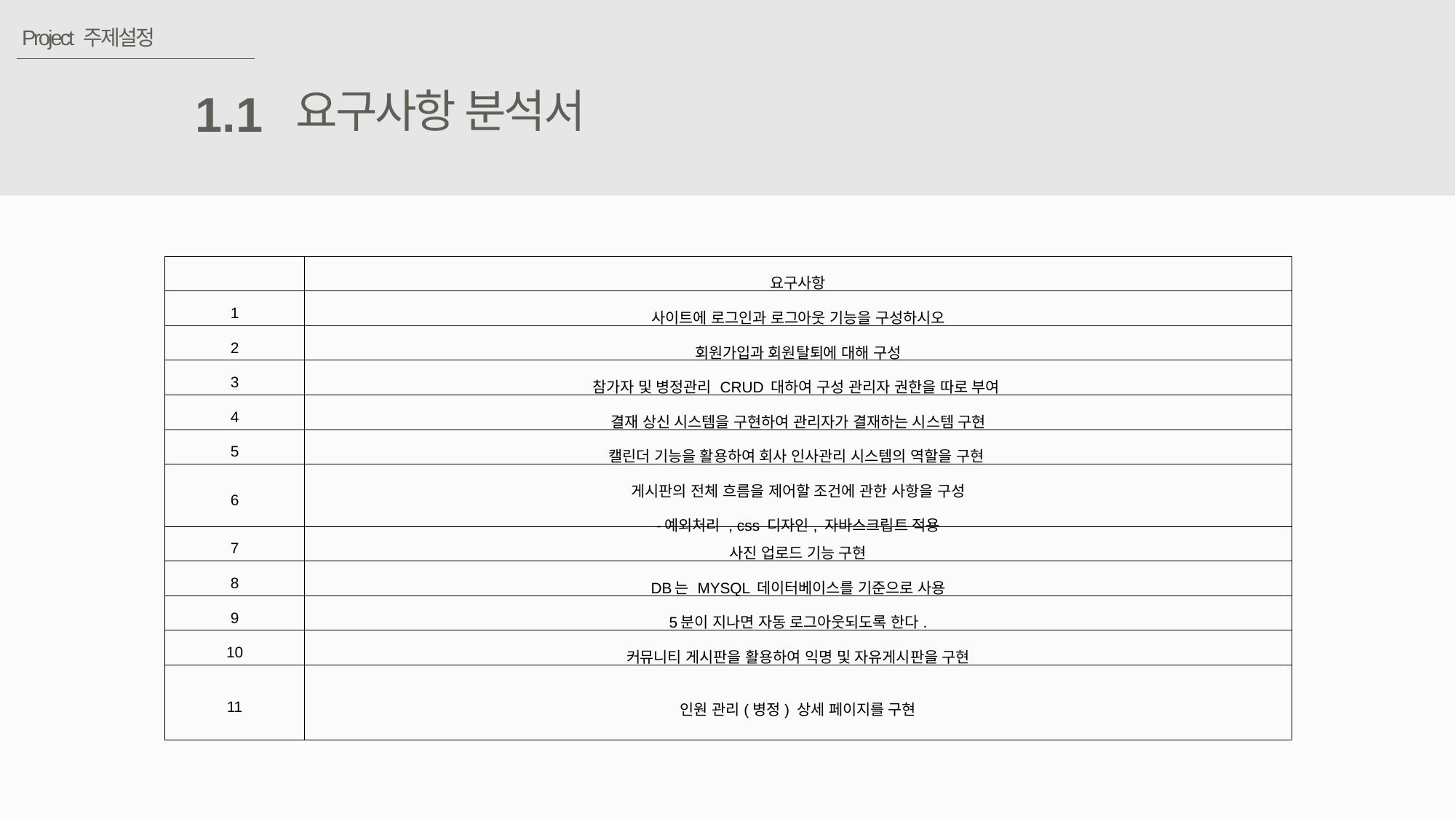

Project 주제설정
요구사항 분석서
1.1
|  | 요구사항 |
| --- | --- |
| 1 | 사이트에 로그인과 로그아웃 기능을 구성하시오 |
| 2 | 회원가입과 회원탈퇴에 대해 구성 |
| 3 | 참가자 및 병정관리 CRUD 대하여 구성 관리자 권한을 따로 부여 |
| 4 | 결재 상신 시스템을 구현하여 관리자가 결재하는 시스템 구현 |
| 5 | 캘린더 기능을 활용하여 회사 인사관리 시스템의 역할을 구현 |
| 6 | 게시판의 전체 흐름을 제어할 조건에 관한 사항을 구성 -예외처리 , css 디자인, 자바스크립트 적용 |
| 7 | 사진 업로드 기능 구현 |
| 8 | DB는 MYSQL 데이터베이스를 기준으로 사용 |
| 9 | 5분이 지나면 자동 로그아웃되도록 한다. |
| 10 | 커뮤니티 게시판을 활용하여 익명 및 자유게시판을 구현 |
| 11 | 인원 관리(병정) 상세 페이지를 구현 |